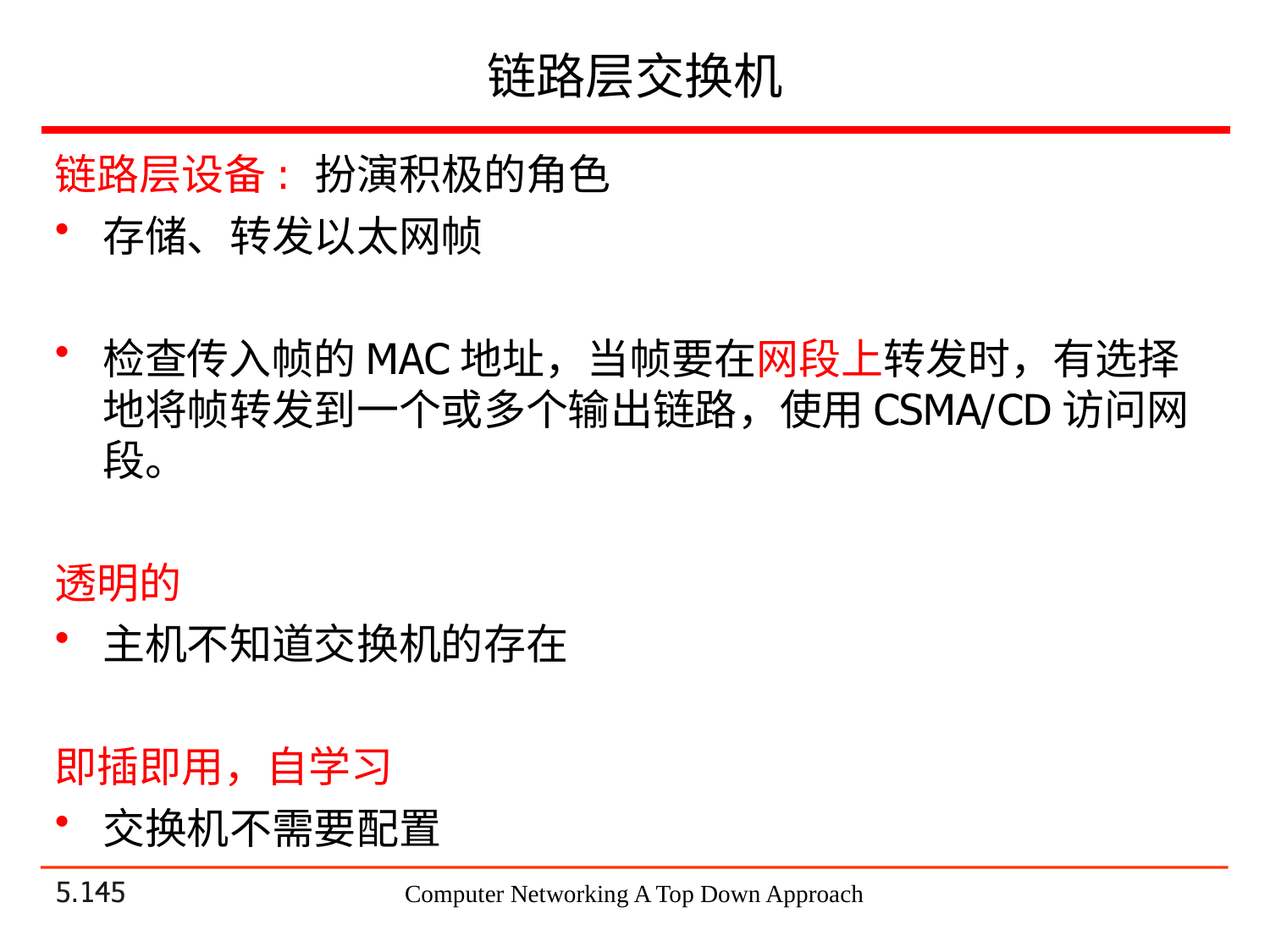

# 链路层交换机
链路层设备: 扮演积极的角色
存储、转发以太网帧

检查传入帧的MAC地址，当帧要在网段上转发时，有选择地将帧转发到一个或多个输出链路，使用CSMA/CD访问网段。

透明的
主机不知道交换机的存在

即插即用，自学习
交换机不需要配置